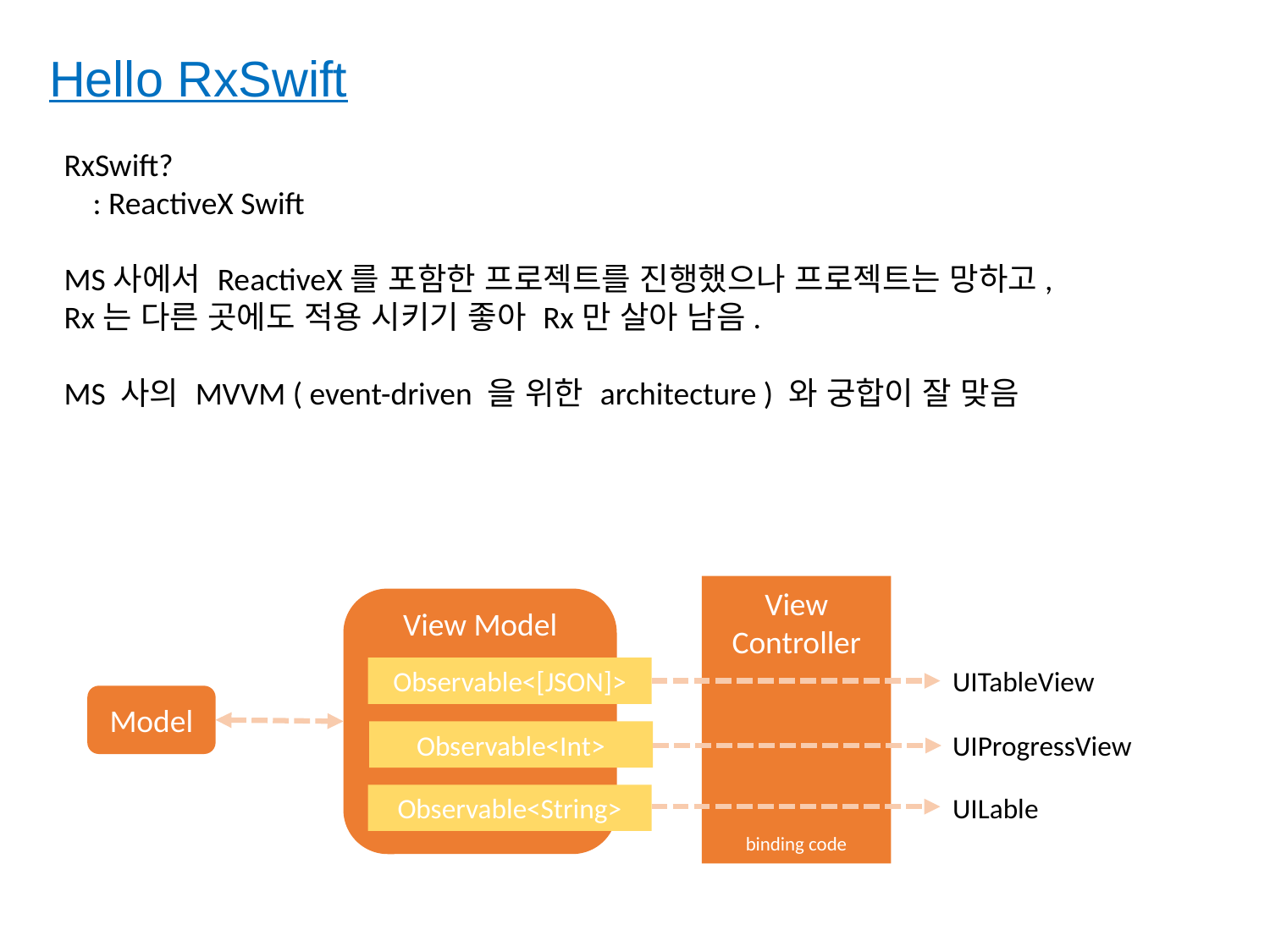

Hello RxSwift
RxSwift?
    : ReactiveX Swift

MS사에서 ReactiveX를 포함한 프로젝트를 진행했으나 프로젝트는 망하고,
Rx는 다른 곳에도 적용 시키기 좋아 Rx만 살아 남음.

MS 사의 MVVM ( event-driven 을 위한 architecture ) 와 궁합이 잘 맞음

View Controller

View Model
Observable<[JSON]>
UITableView

Model
Observable<Int>
UIProgressView
UILable
Observable<String>
binding code